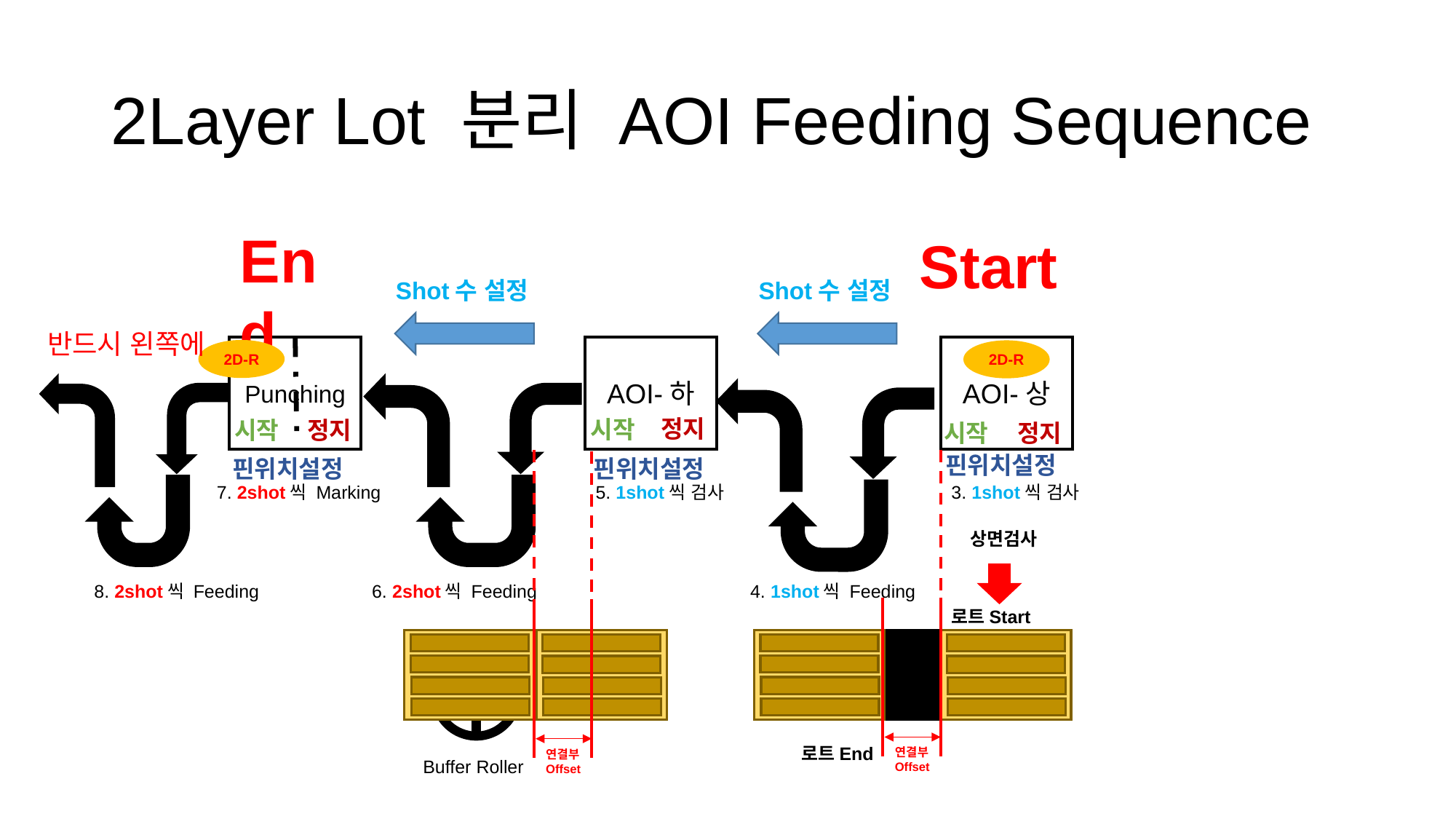

# 2Layer Lot 분리 AOI Feeding Sequence
End
Start
Shot수 설정

Shot수 설정

반드시 왼쪽에
AOI-하
AOI-상
Punching
2D-R
2D-R

정지
시작
시작
정지
시작
정지
핀위치설정
핀위치설정
핀위치설정
7. 2shot씩 Marking
5. 1shot씩 검사
3. 1shot씩 검사
8. 2shot씩 Feeding
6. 2shot씩 Feeding
4. 1shot씩 Feeding

Buffer Roller

상면검사

연결부
Offset
로트Start

로트End
연결부
Offset